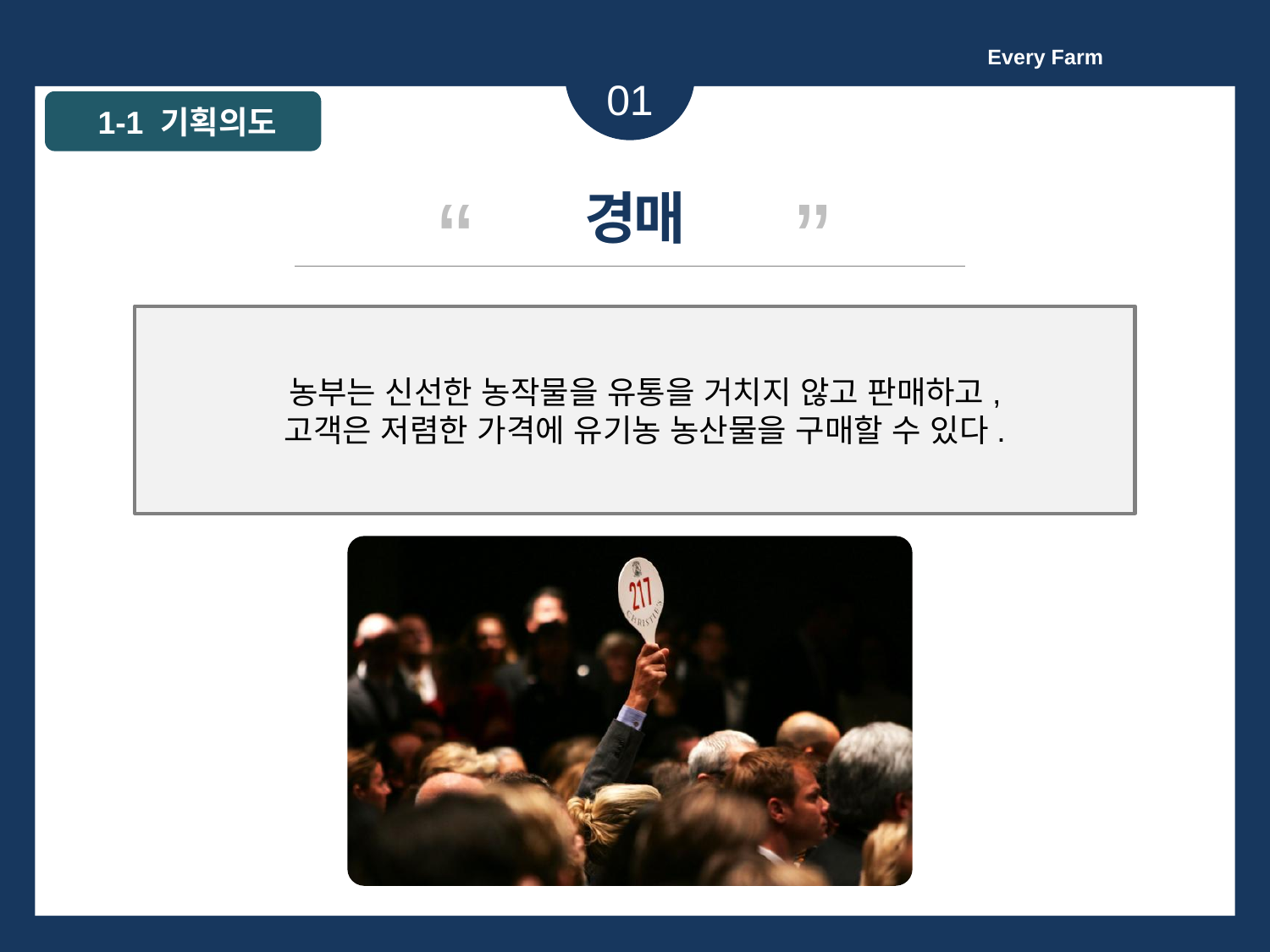

Every Farm
01

 1-1 기획의도
“           ”
경매

농부는 신선한 농작물을 유통을 거치지 않고 판매하고,
고객은 저렴한 가격에 유기농 농산물을 구매할 수 있다.